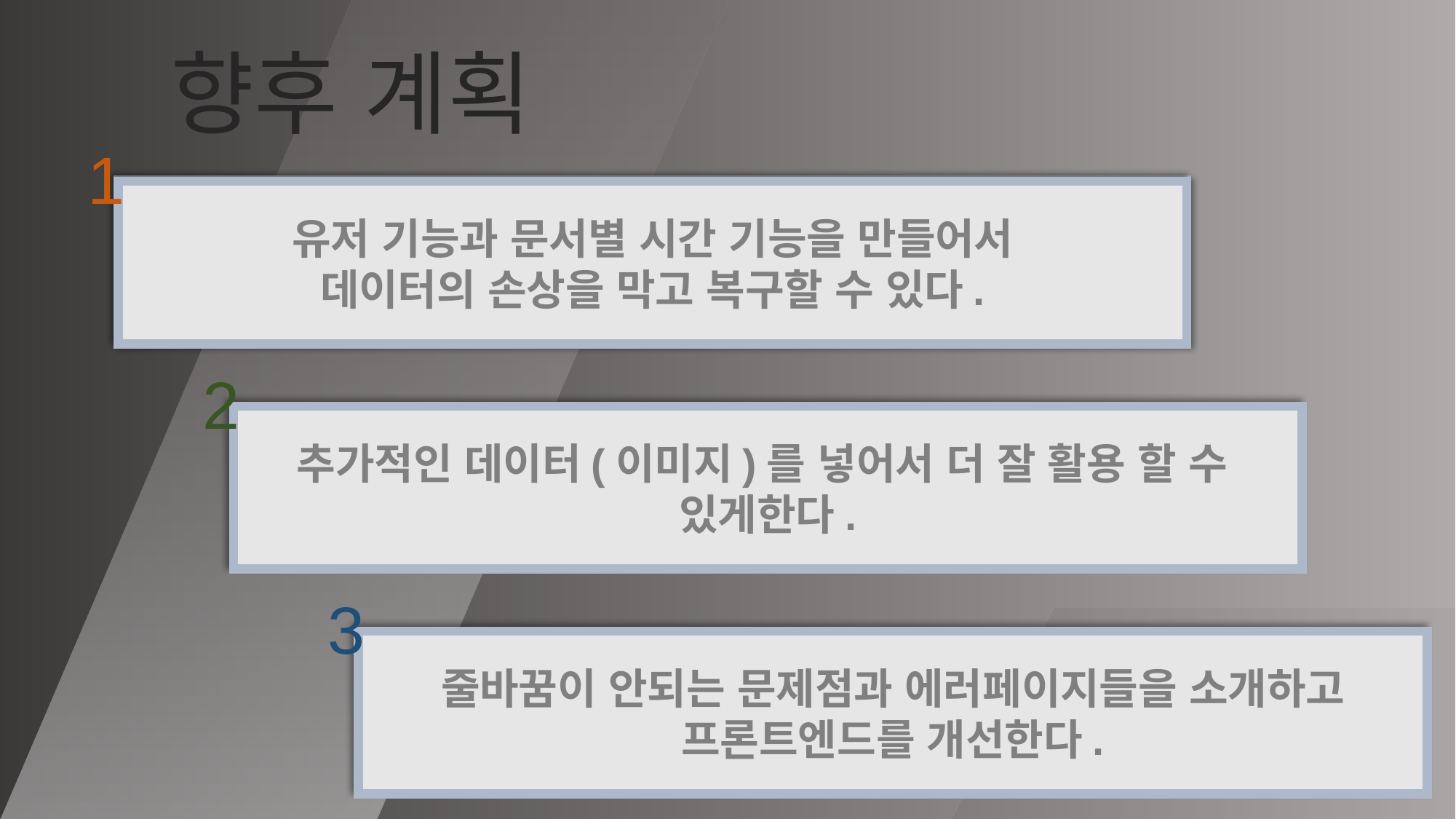

# 향후 계획
1

유저 기능과 문서별 시간 기능을 만들어서
데이터의 손상을 막고 복구할 수 있다.
2
추가적인 데이터(이미지)를 넣어서 더 잘 활용 할 수
있게한다.
3

줄바꿈이 안되는 문제점과 에러페이지들을 소개하고
프론트엔드를 개선한다.